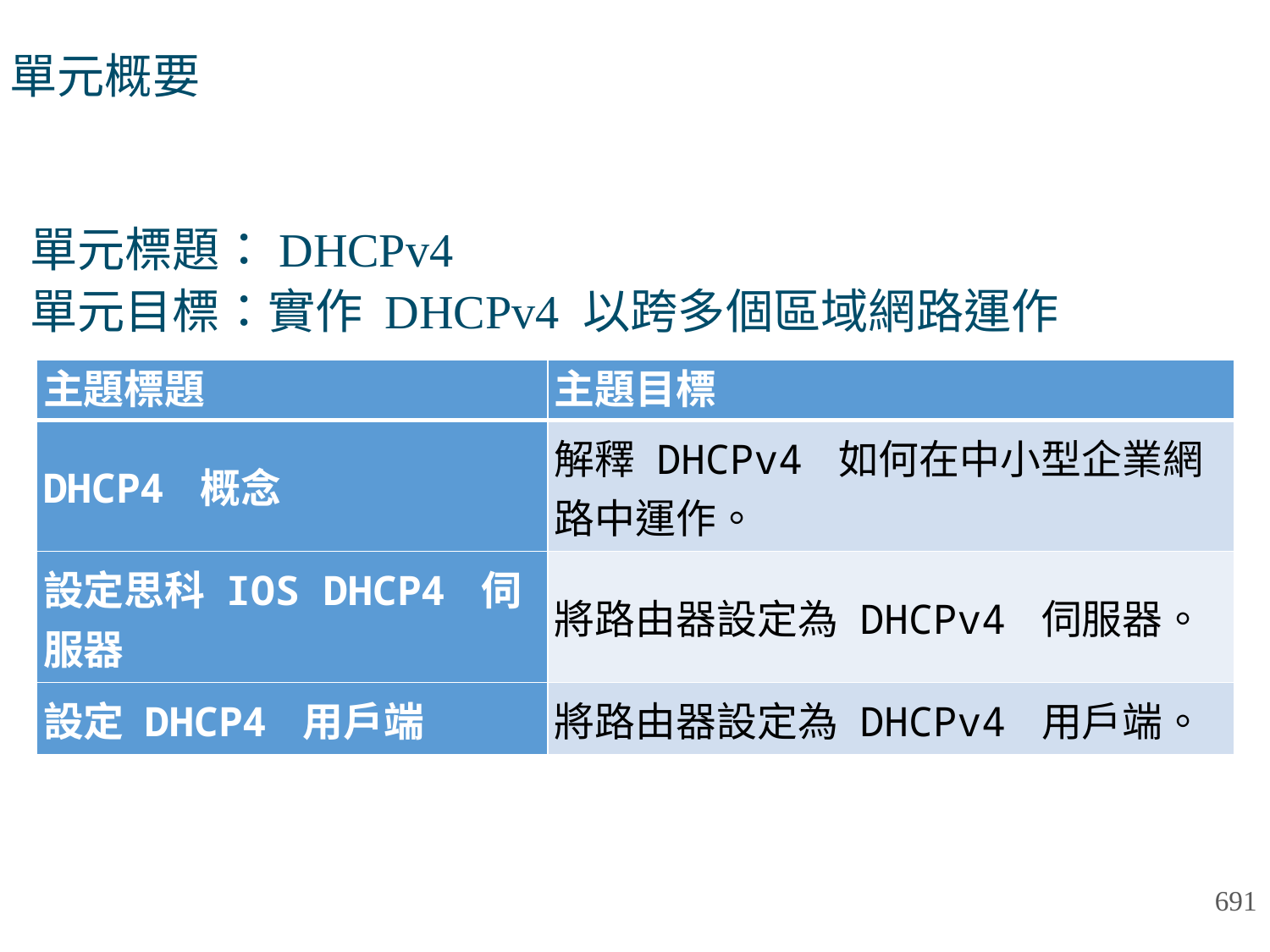

# 單元概要
單元標題：DHCPv4
單元目標：實作 DHCPv4 以跨多個區域網路運作
| 主題標題 | 主題目標 |
| --- | --- |
| DHCP4 概念 | 解釋 DHCPv4 如何在中小型企業網路中運作。 |
| 設定思科 IOS DHCP4 伺服器 | 將路由器設定為 DHCPv4 伺服器。 |
| 設定 DHCP4 用戶端 | 將路由器設定為 DHCPv4 用戶端。 |
691